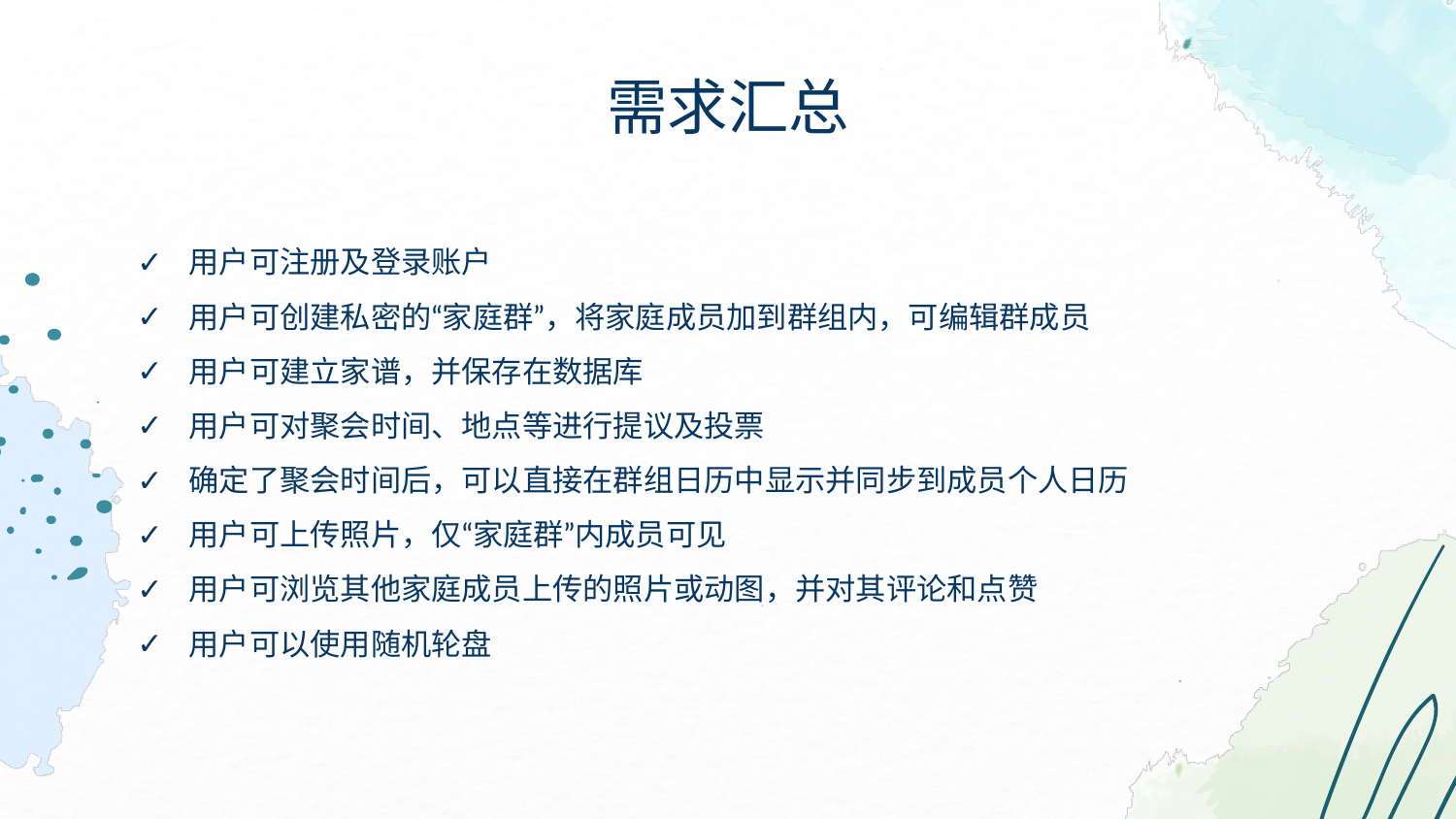

# 需求汇总
用户可注册及登录账户
用户可创建私密的“家庭群”，将家庭成员加到群组内，可编辑群成员
用户可建立家谱，并保存在数据库
用户可对聚会时间、地点等进行提议及投票
确定了聚会时间后，可以直接在群组日历中显示并同步到成员个人日历
用户可上传照片，仅“家庭群”内成员可见
用户可浏览其他家庭成员上传的照片或动图，并对其评论和点赞
用户可以使用随机轮盘